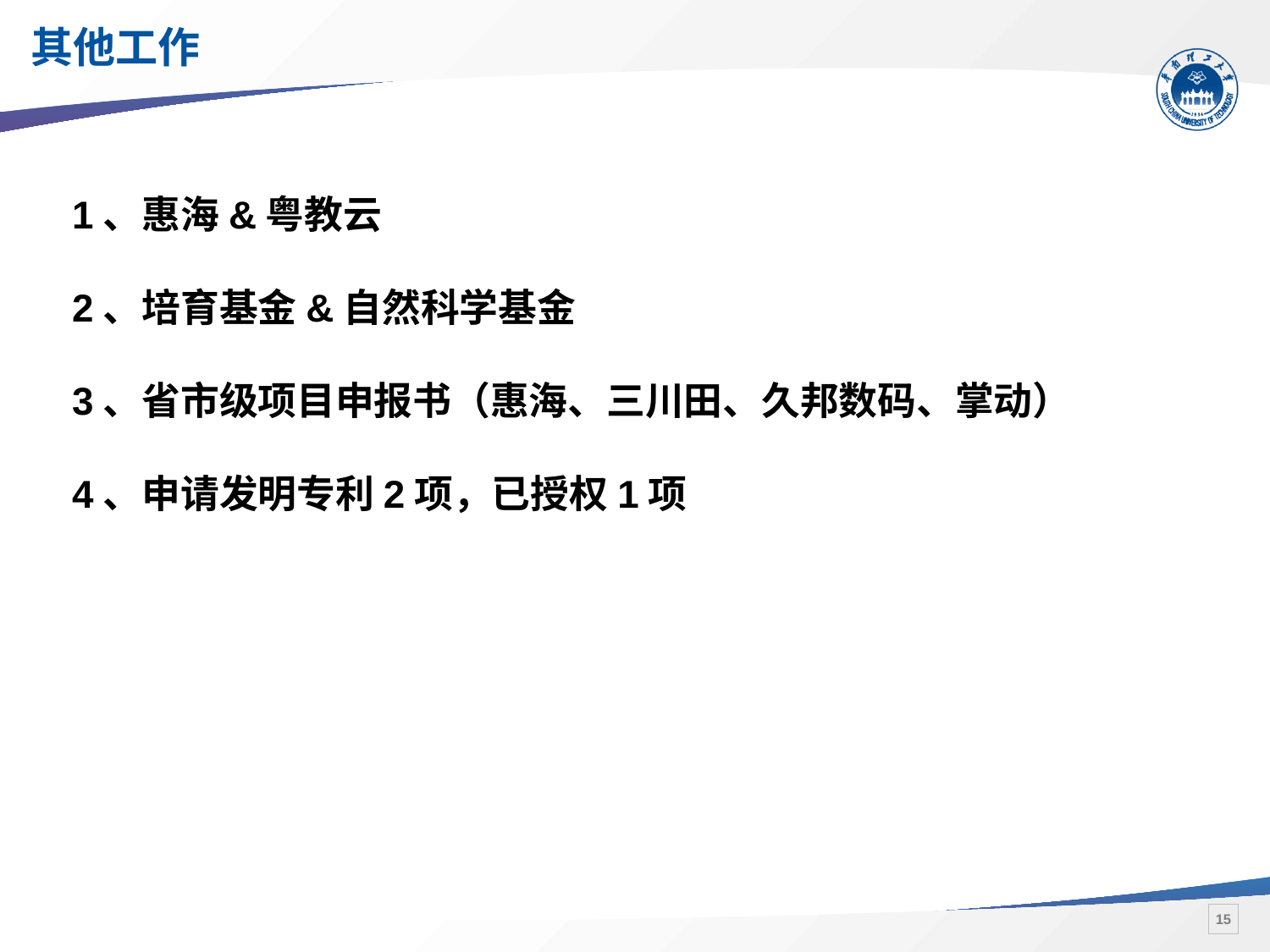

# 其他工作
1、惠海&粤教云

2、培育基金&自然科学基金

3、省市级项目申报书（惠海、三川田、久邦数码、掌动）

4、申请发明专利2项，已授权1项